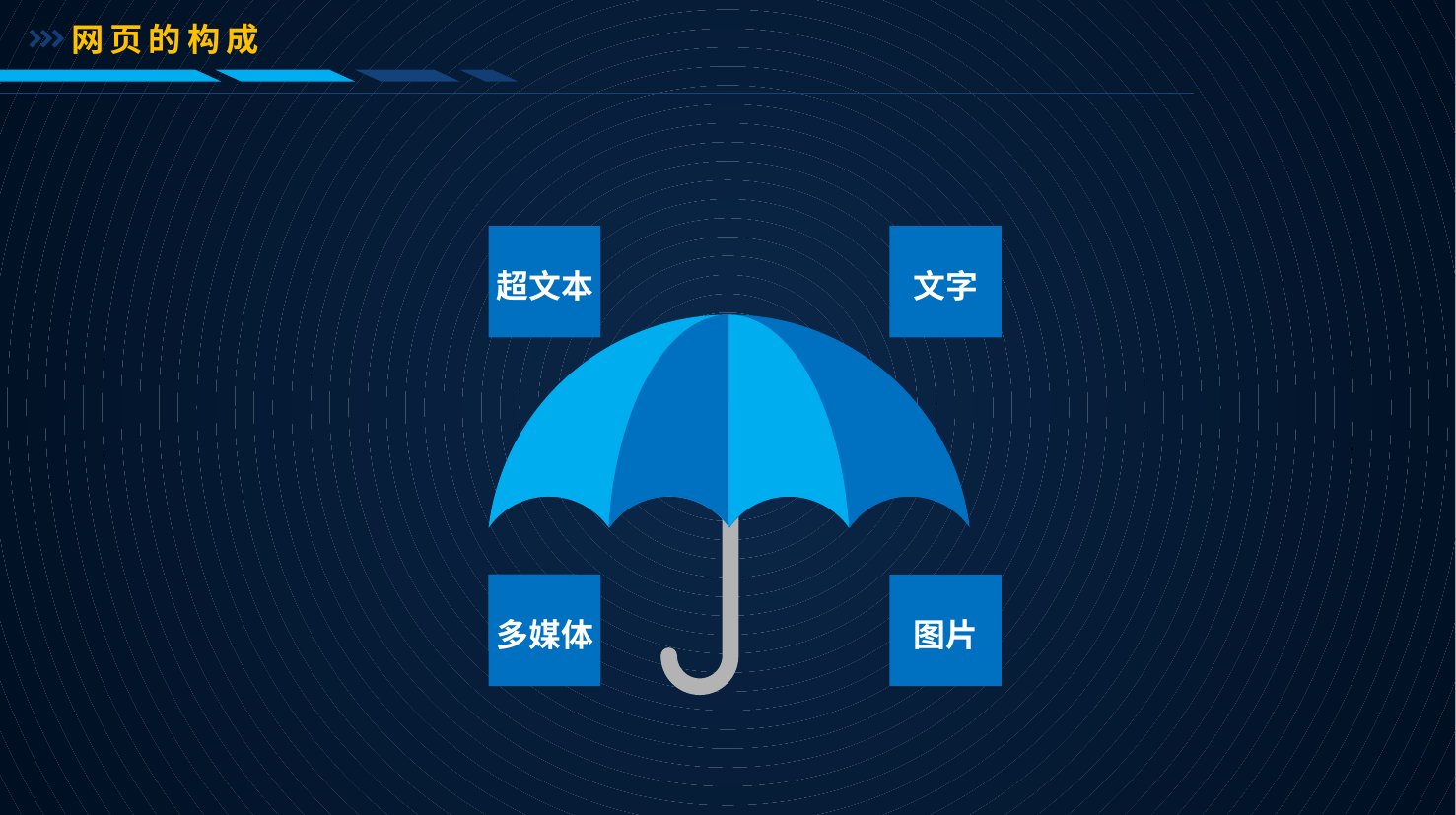

网页的构成

文字
超文本
01
文字

多媒体

图片
多媒体